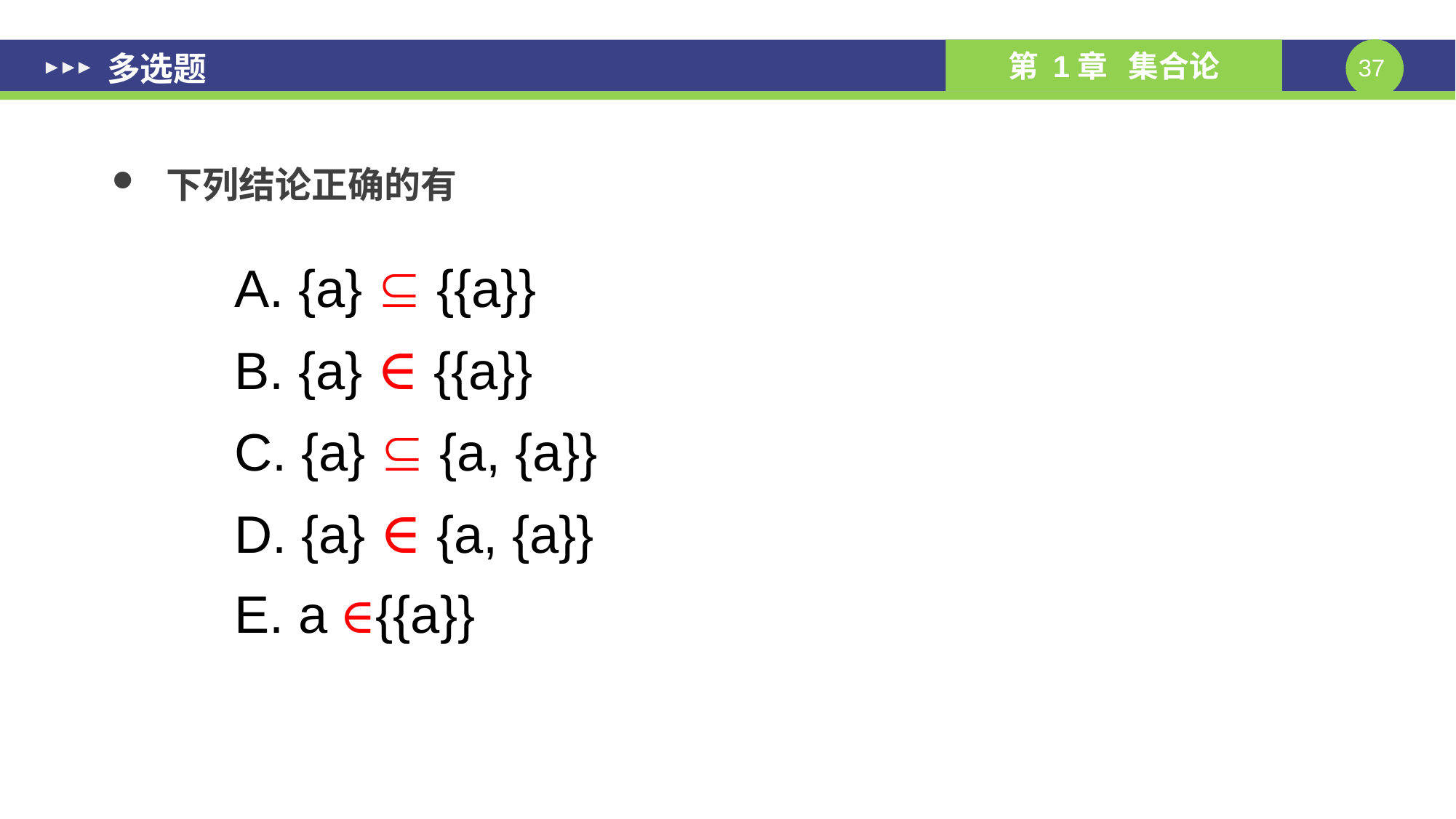

# 多选题
下列结论正确的有
A. {a} ⊆ {{a}}
B. {a} ∈ {{a}}
C. {a} ⊆ {a, {a}}
D. {a} ∈ {a, {a}}
E. a ∈{{a}}